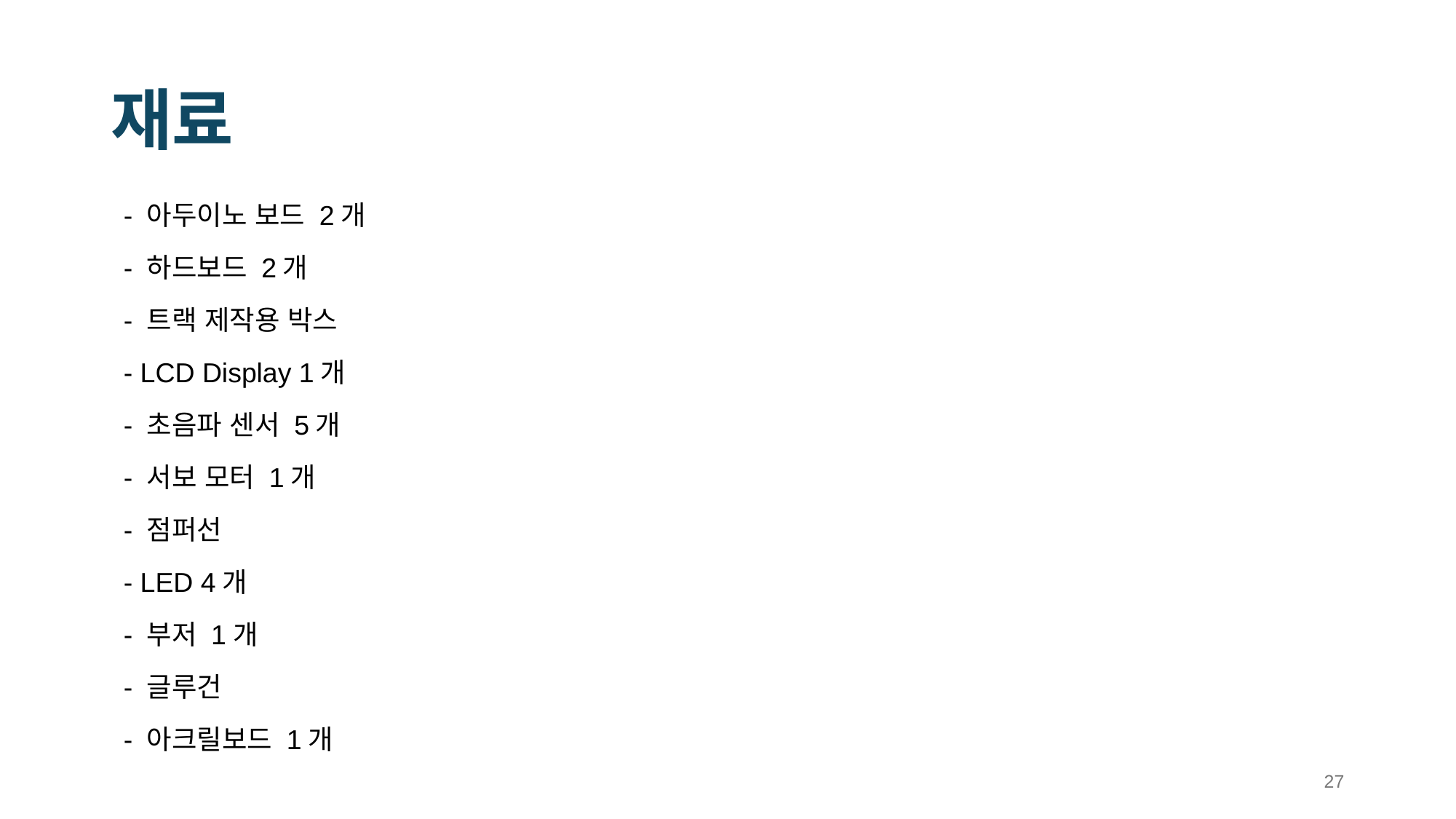

# 재료
- 아두이노 보드 2개
- 하드보드 2개
- 트랙 제작용 박스
- LCD Display 1개
- 초음파 센서 5개
- 서보 모터 1개
- 점퍼선
- LED 4개
- 부저 1개
- 글루건
- 아크릴보드 1개
27